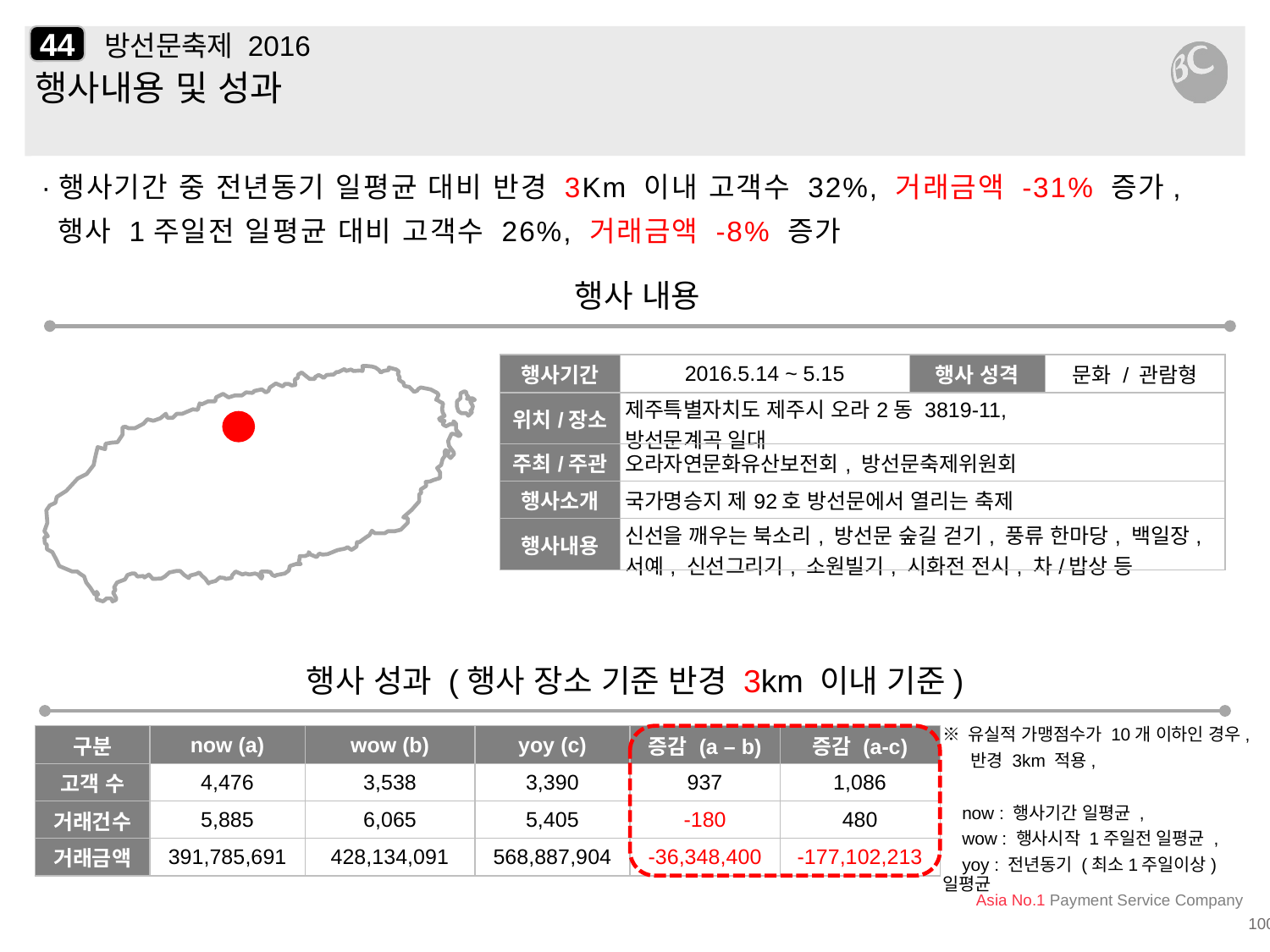

44
# 방선문축제 2016
행사내용 및 성과
·행사기간 중 전년동기 일평균 대비 반경 3Km 이내 고객수 32%, 거래금액 -31% 증가,
 행사 1주일전 일평균 대비 고객수 26%, 거래금액 -8% 증가
행사 내용
| 행사기간 | 2016.5.14 ~ 5.15 | 행사 성격 | 문화 / 관람형 |
| --- | --- | --- | --- |
| 위치/장소 | 제주특별자치도 제주시 오라2동 3819-11, 방선문계곡 일대 |  |  |
| 주최/주관 | 오라자연문화유산보전회, 방선문축제위원회 |  |  |
| 행사소개 | 국가명승지 제92호 방선문에서 열리는 축제 |  |  |
| 행사내용 | 신선을 깨우는 북소리, 방선문 숲길 걷기, 풍류 한마당, 백일장, 서예, 신선그리기, 소원빌기, 시화전 전시, 차/밥상 등 |  |  |

행사 성과 (행사 장소 기준 반경 3km 이내 기준)
| 구분 | now (a) | wow (b) | yoy (c) | 증감 (a – b) | 증감 (a-c) |
| --- | --- | --- | --- | --- | --- |
| 고객 수 | 4,476 | 3,538 | 3,390 | 937 | 1,086 |
| 거래건수 | 5,885 | 6,065 | 5,405 | -180 | 480 |
| 거래금액 | 391,785,691 | 428,134,091 | 568,887,904 | -36,348,400 | -177,102,213 |

※ 유실적 가맹점수가 10개 이하인 경우,
     반경 3km 적용,

    now : 행사기간 일평균 ,
    wow : 행사시작 1주일전 일평균 ,
    yoy : 전년동기 (최소1주일이상) 일평균